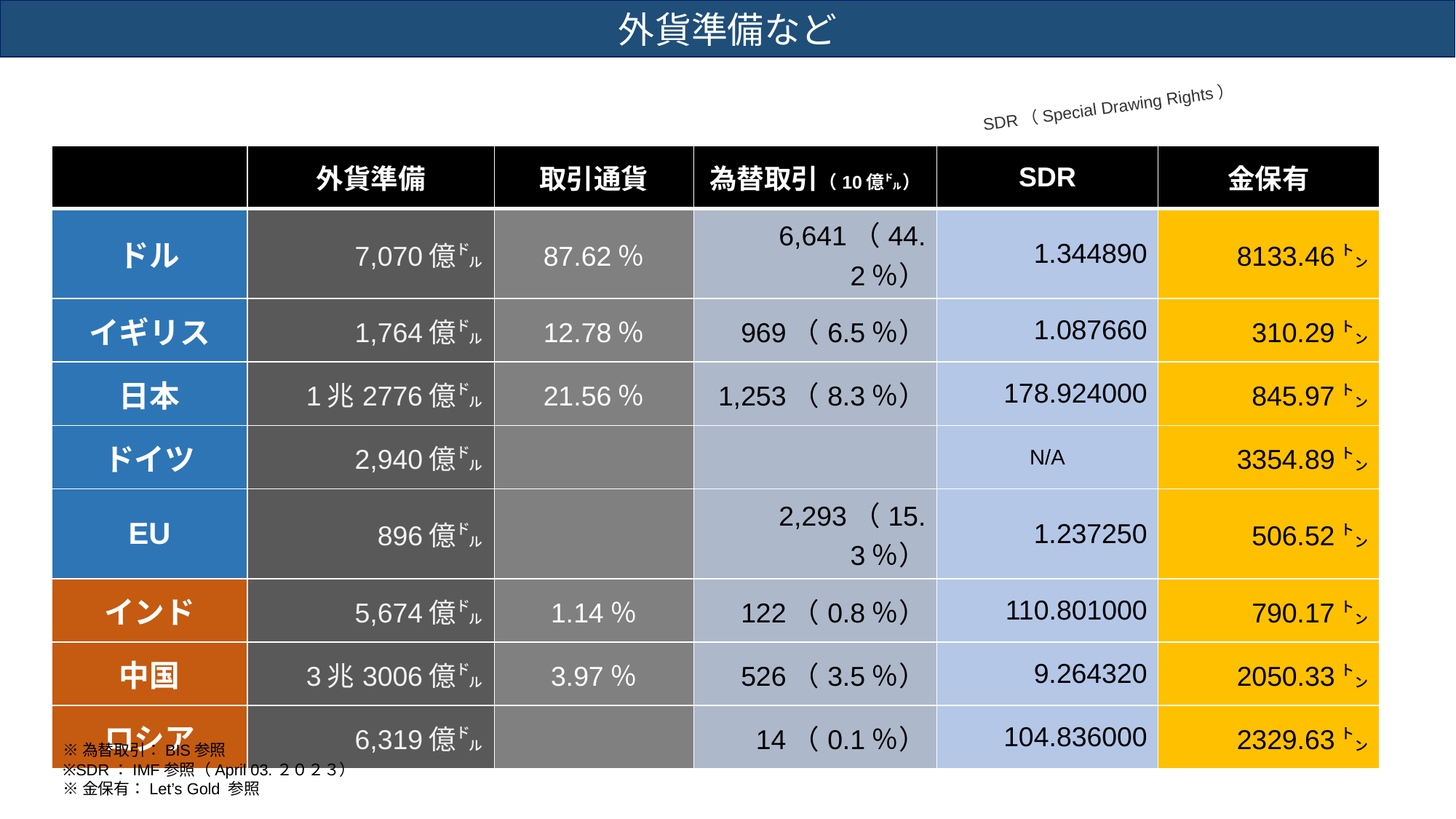

外貨準備など
SDR（Special Drawing Rights）
|  | 外貨準備 | 取引通貨 | 為替取引（10億㌦） | SDR | 金保有 |
| --- | --- | --- | --- | --- | --- |
| ドル | 7,070億㌦ | 87.62％ | 6,641（44.2％） | 1.344890 | 8133.46㌧ |
| イギリス | 1,764億㌦ | 12.78％ | 969（6.5％） | 1.087660 | 310.29㌧ |
| 日本 | 1兆2776億㌦ | 21.56％ | 1,253（8.3％） | 178.924000 | 845.97㌧ |
| ドイツ | 2,940億㌦ |  |  | N/A | 3354.89㌧ |
| EU | 896億㌦ |  | 2,293（15.3％） | 1.237250 | 506.52㌧ |
| インド | 5,674億㌦ | 1.14％ | 122（0.8％） | 110.801000 | 790.17㌧ |
| 中国 | 3兆3006億㌦ | 3.97％ | 526（3.5％） | 9.264320 | 2050.33㌧ |
| ロシア | 6,319億㌦ |  | 14（0.1％） | 104.836000 | 2329.63㌧ |
※為替取引：BIS参照
※SDR：IMF参照（April 03.２０２３）
※金保有：Let’s Gold 参照